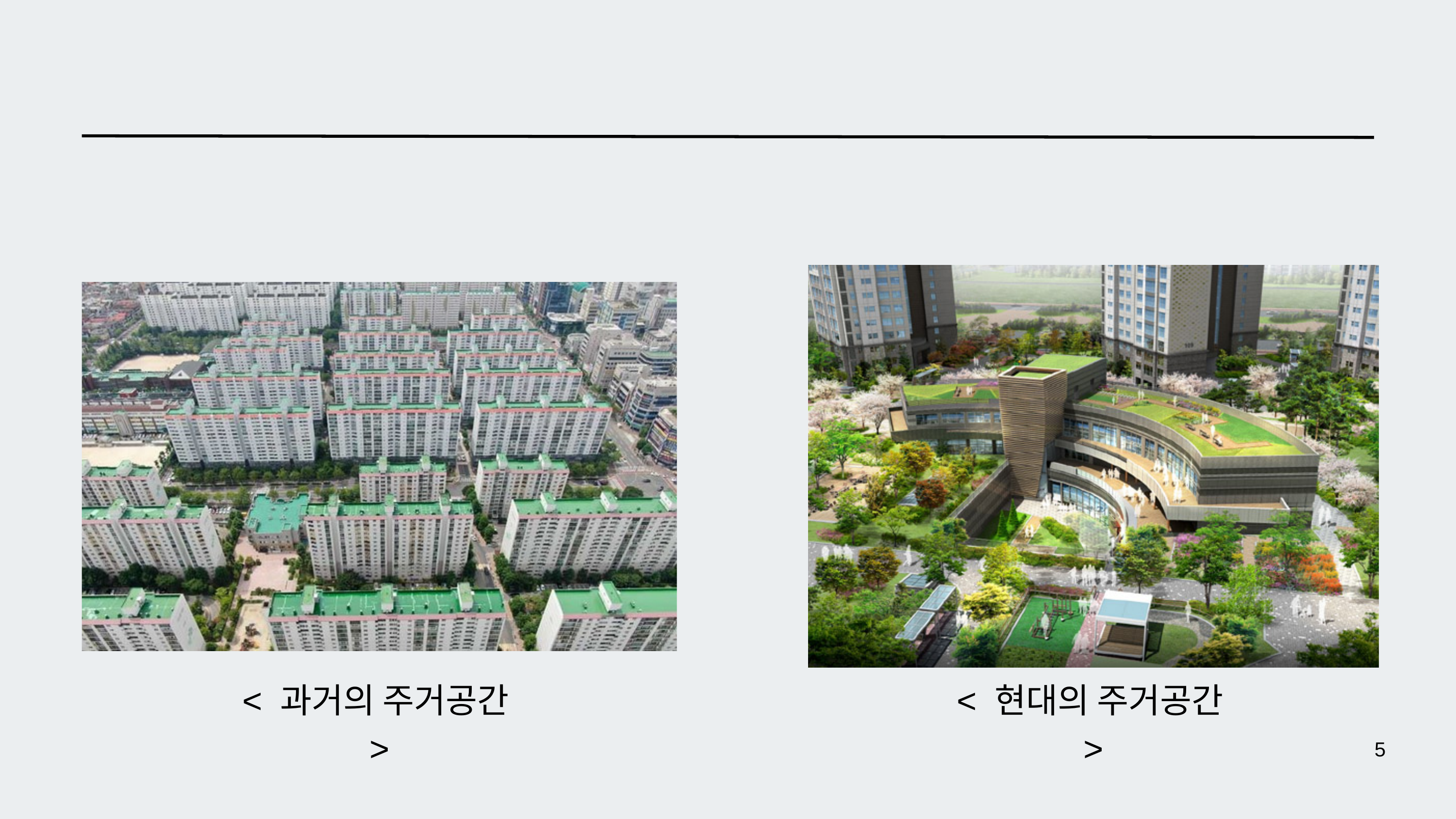

< 과거의 주거공간>
< 현대의 주거공간>
5